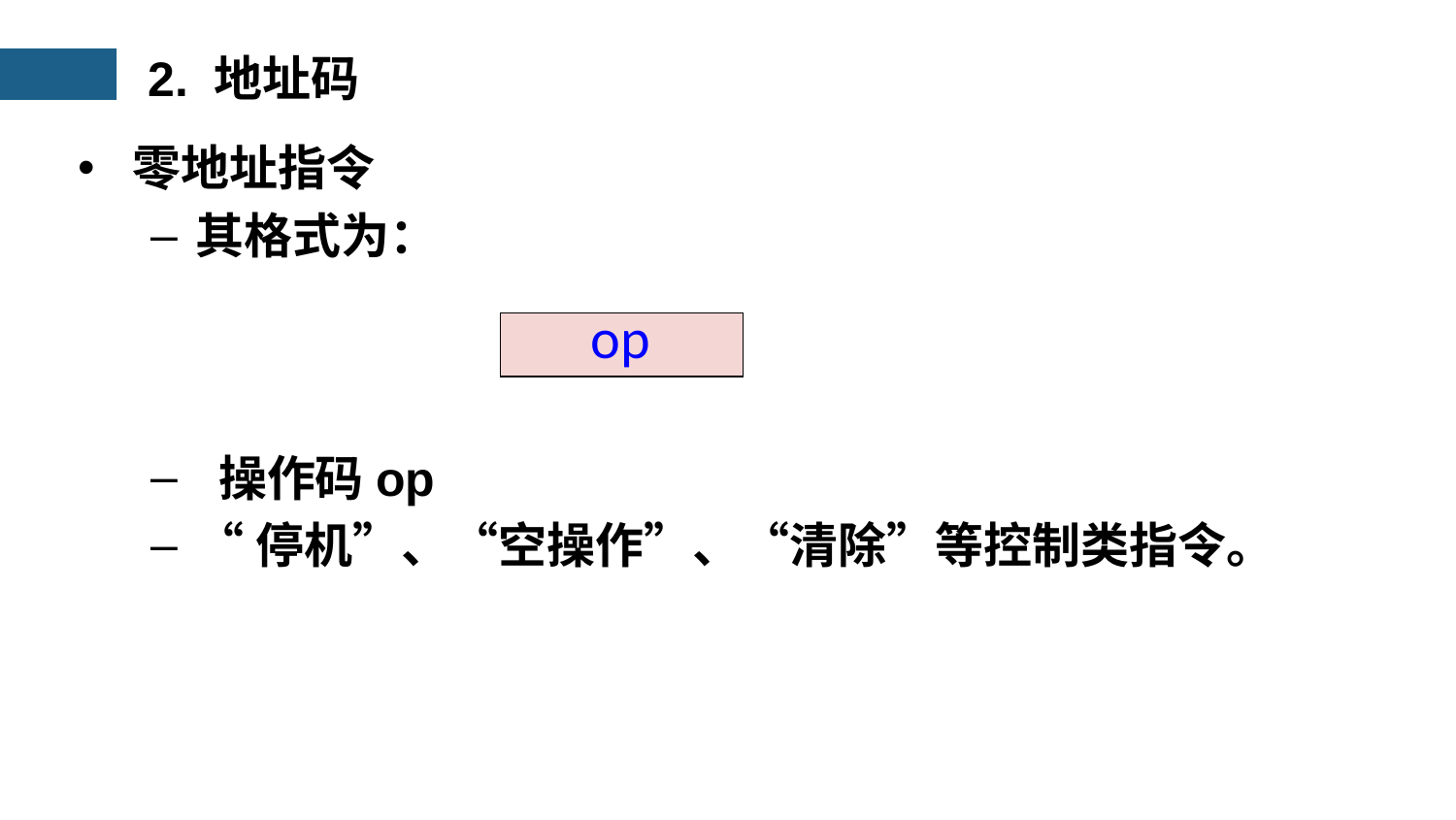

2. 地址码
零地址指令
其格式为：

 操作码op
“停机”、“空操作”、“清除”等控制类指令。
op